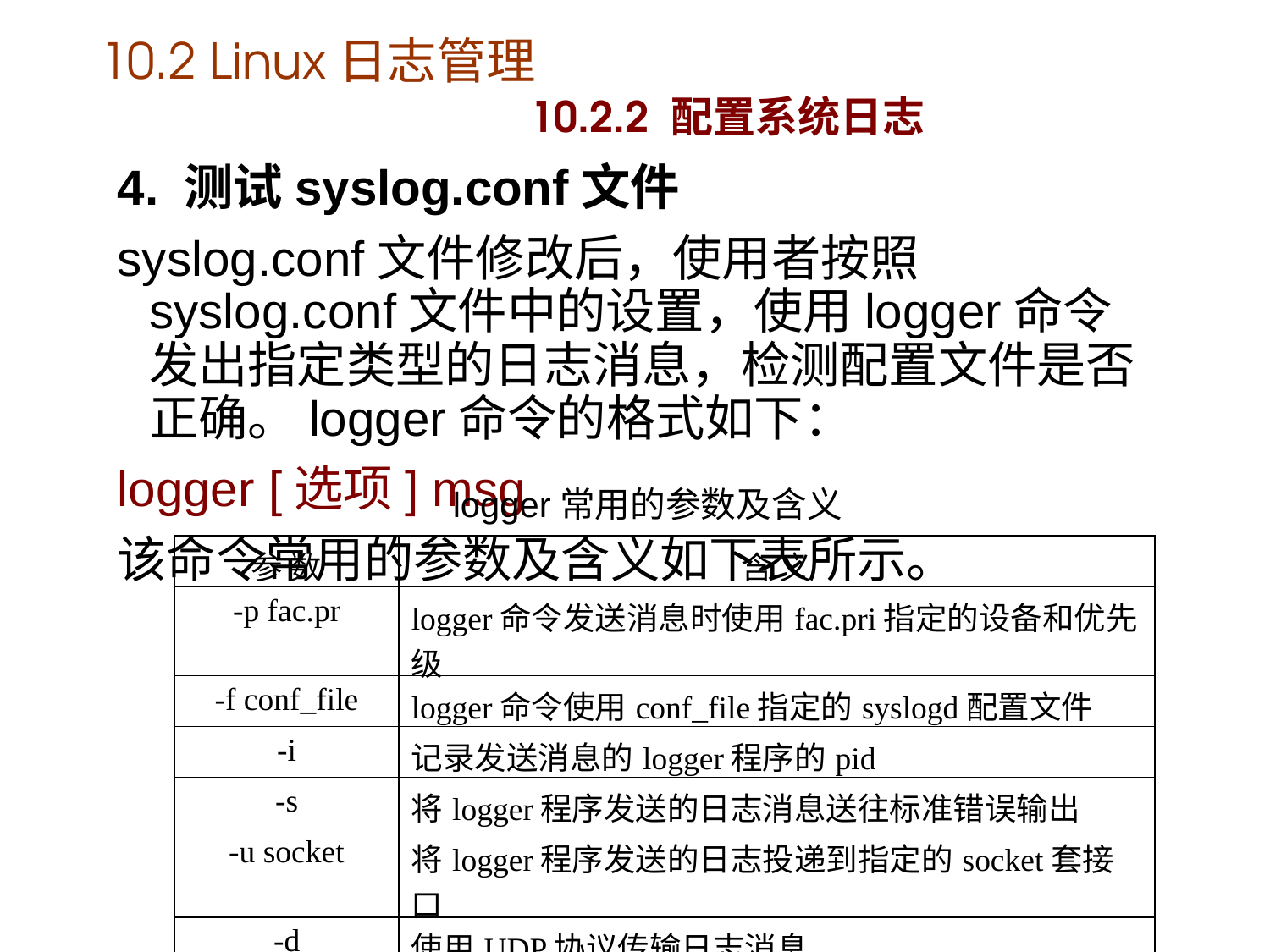

# 10.2 Linux日志管理 10.2.2 配置系统日志
4. 测试syslog.conf文件
syslog.conf文件修改后，使用者按照syslog.conf文件中的设置，使用logger命令发出指定类型的日志消息，检测配置文件是否正确。logger命令的格式如下：
logger [选项] msg
该命令常用的参数及含义如下表所示。
logger常用的参数及含义
| 参 数 | 含 义 |
| --- | --- |
| -p fac.pr | logger命令发送消息时使用fac.pri指定的设备和优先级 |
| -f conf\_file | logger命令使用conf\_file指定的syslogd配置文件 |
| -i | 记录发送消息的logger程序的pid |
| -s | 将logger程序发送的日志消息送往标准错误输出 |
| -u socket | 将logger程序发送的日志投递到指定的socket套接口 |
| -d | 使用UDP协议传输日志消息 |